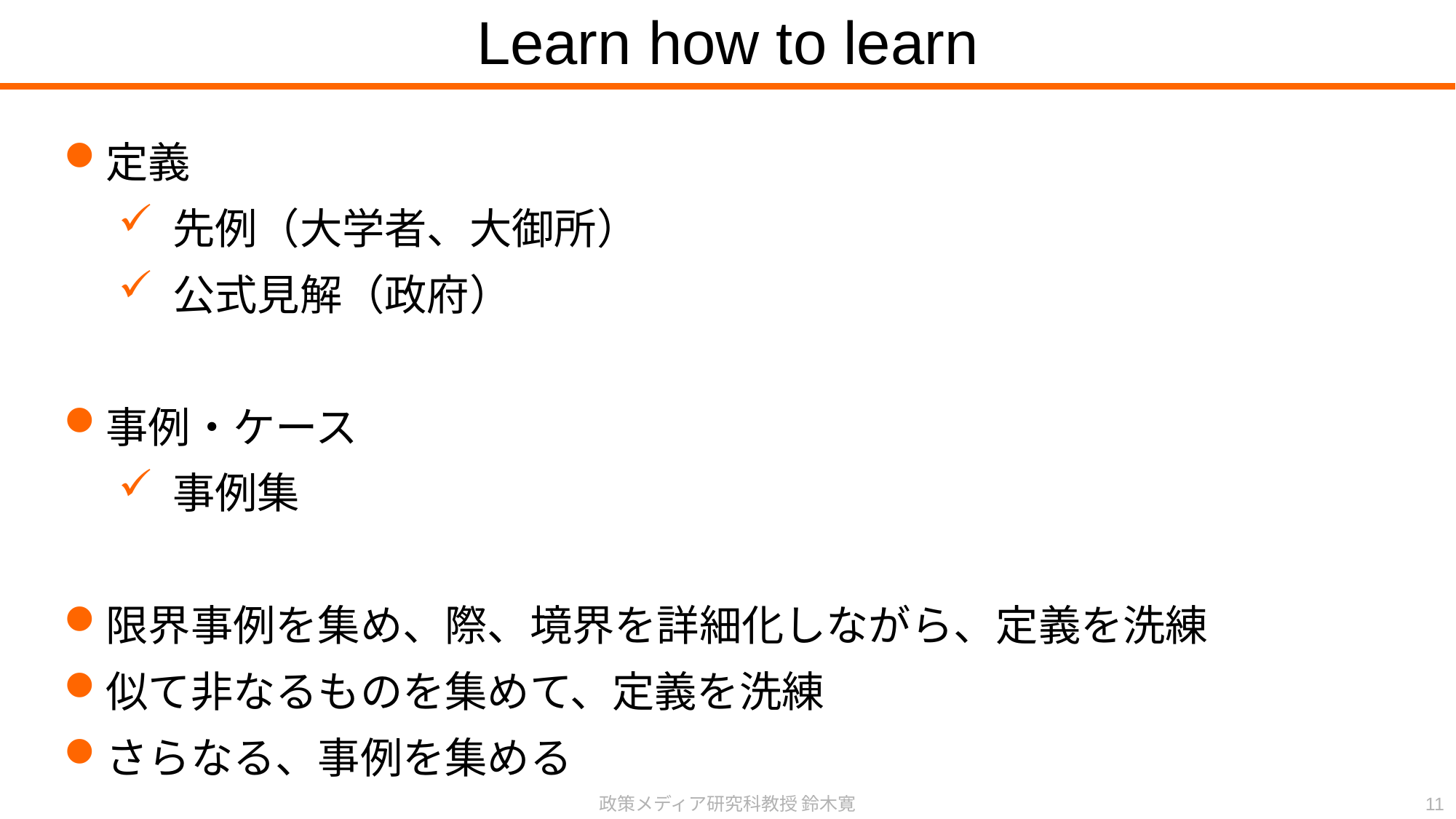

Learn how to learn
定義
先例（大学者、大御所）
公式見解（政府）

事例・ケース
事例集

限界事例を集め、際、境界を詳細化しながら、定義を洗練
似て非なるものを集めて、定義を洗練
さらなる、事例を集める
政策メディア研究科教授 鈴木寛
11